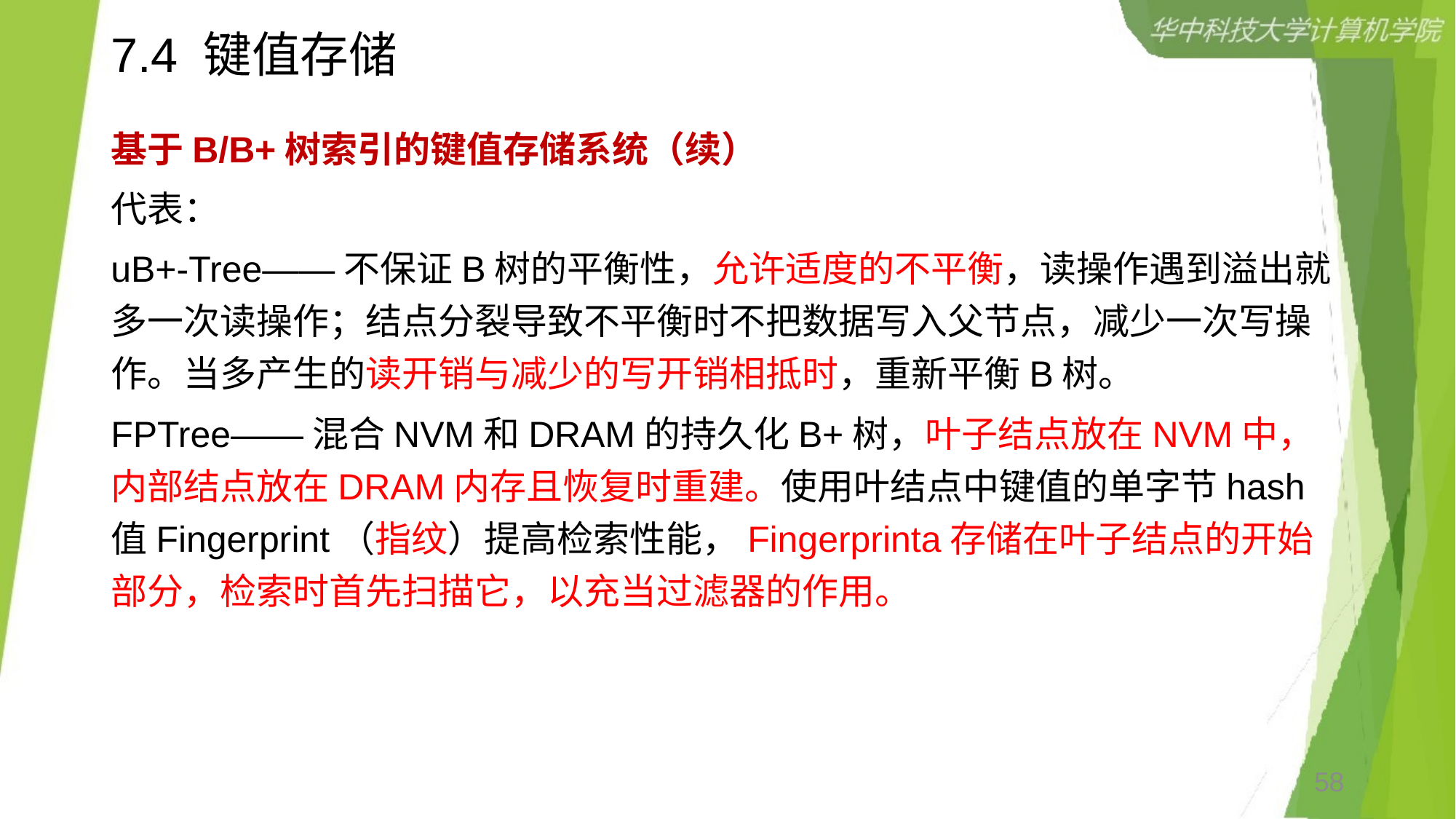

# 7.4 键值存储
基于B/B+树索引的键值存储系统（续）
代表：
uB+-Tree——不保证B树的平衡性，允许适度的不平衡，读操作遇到溢出就多一次读操作；结点分裂导致不平衡时不把数据写入父节点，减少一次写操作。当多产生的读开销与减少的写开销相抵时，重新平衡B树。
FPTree——混合NVM和DRAM的持久化B+树，叶子结点放在NVM中，内部结点放在DRAM内存且恢复时重建。使用叶结点中键值的单字节hash值Fingerprint（指纹）提高检索性能，Fingerprinta存储在叶子结点的开始部分，检索时首先扫描它，以充当过滤器的作用。
58